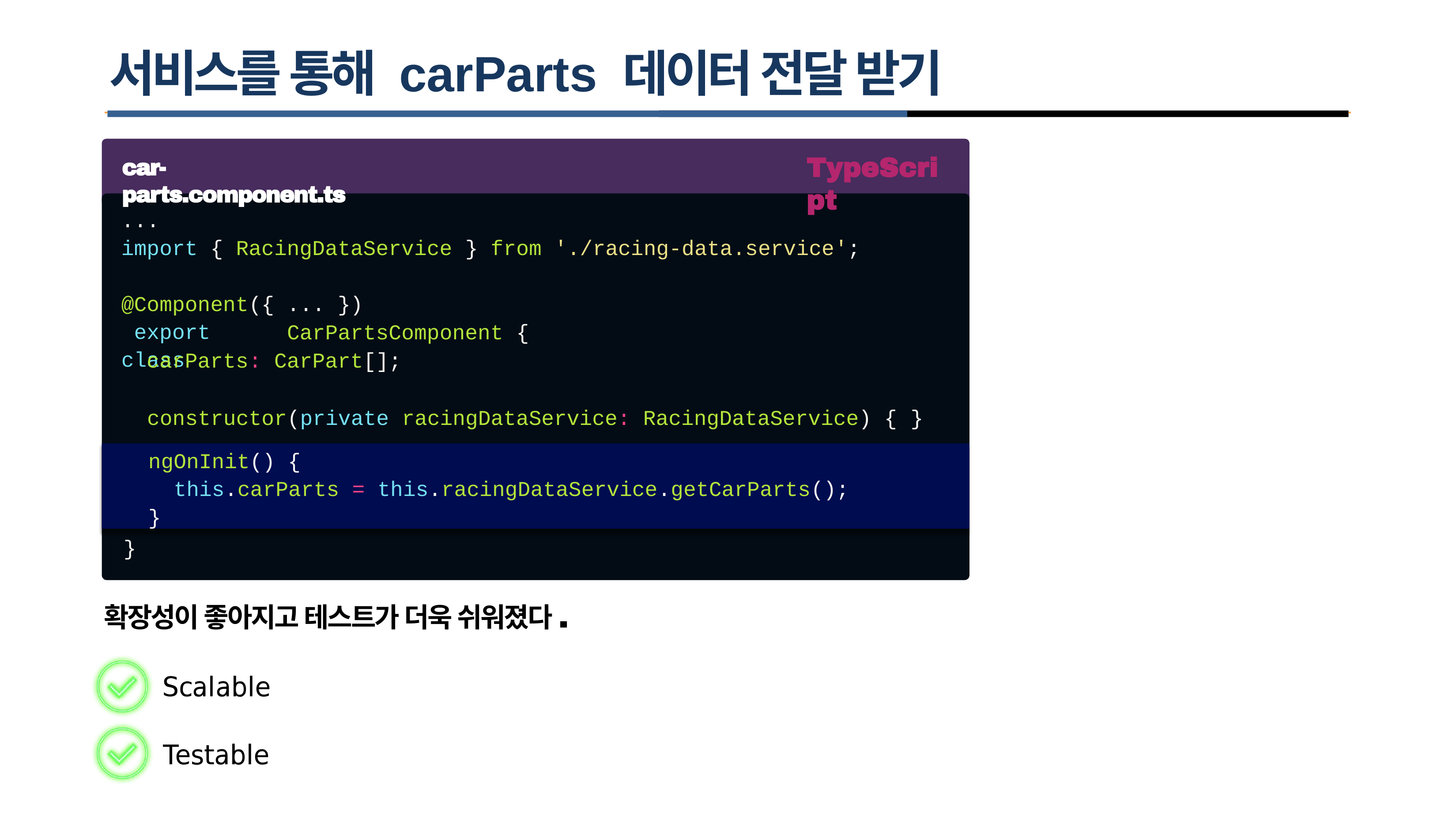

# 서비스를 통해 carParts 데이터 전달 받기

TypeScript
car-parts.component.ts

...
import {
RacingDataService
} from
'./racing-data.service';
@Component({  export class
... })
CarPartsComponent {
carParts: CarPart[];

constructor(private racingDataService: RacingDataService) { }

ngOnInit() {
this.carParts = this.racingDataService.getCarParts();
}
}

확장성이 좋아지고 테스트가 더욱 쉬워졌다.

Scalable

Testable